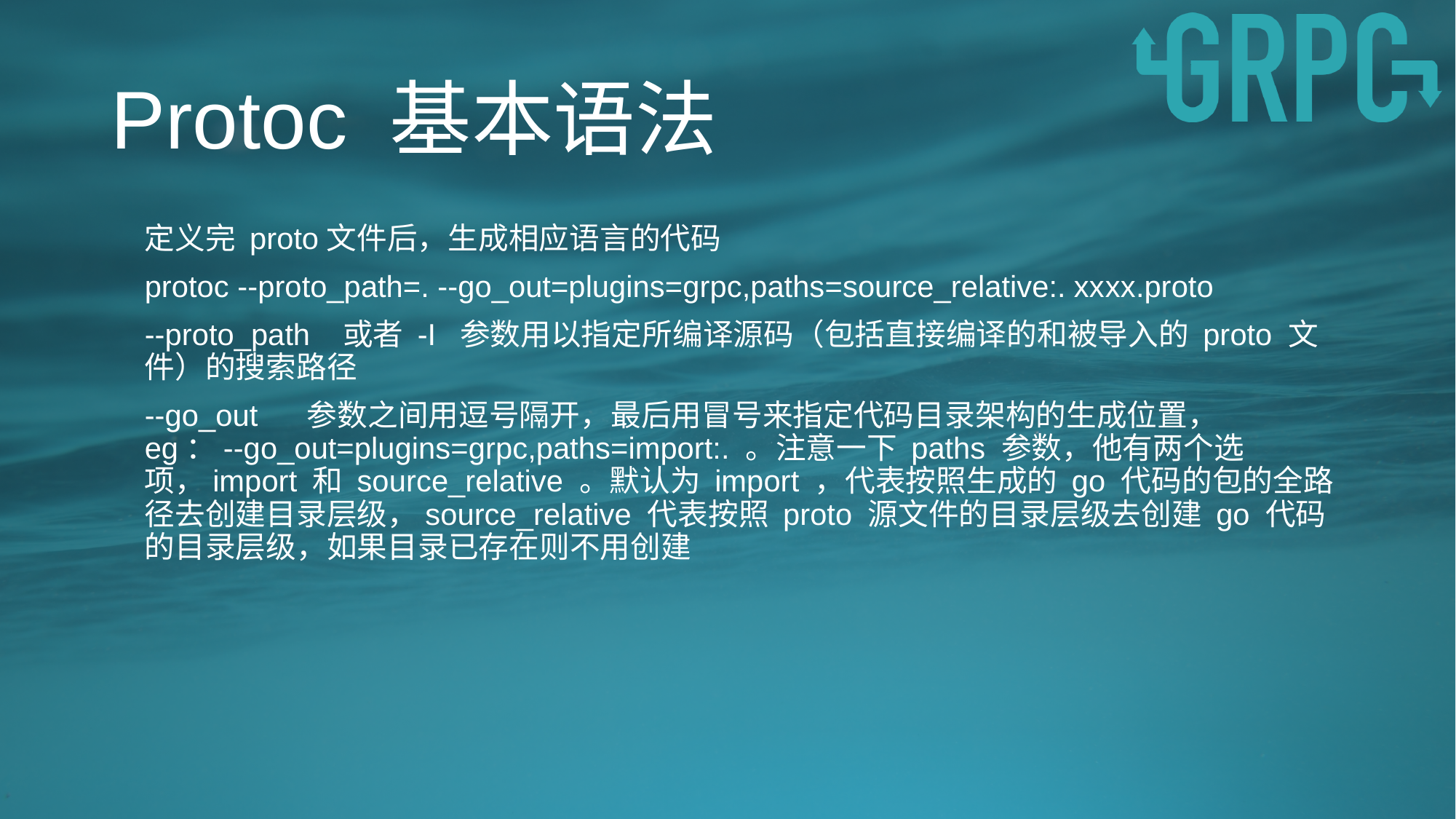

# Protoc 基本语法
定义完 proto文件后，生成相应语言的代码
protoc --proto_path=. --go_out=plugins=grpc,paths=source_relative:. xxxx.proto
--proto_path   或者 -I  参数用以指定所编译源码（包括直接编译的和被导入的 proto 文件）的搜索路径
--go_out     参数之间用逗号隔开，最后用冒号来指定代码目录架构的生成位置，                 eg：--go_out=plugins=grpc,paths=import:. 。注意一下 paths 参数，他有两个选项，import 和 source_relative 。默认为 import ，代表按照生成的 go 代码的包的全路径去创建目录层级，source_relative 代表按照 proto 源文件的目录层级去创建 go 代码的目录层级，如果目录已存在则不用创建